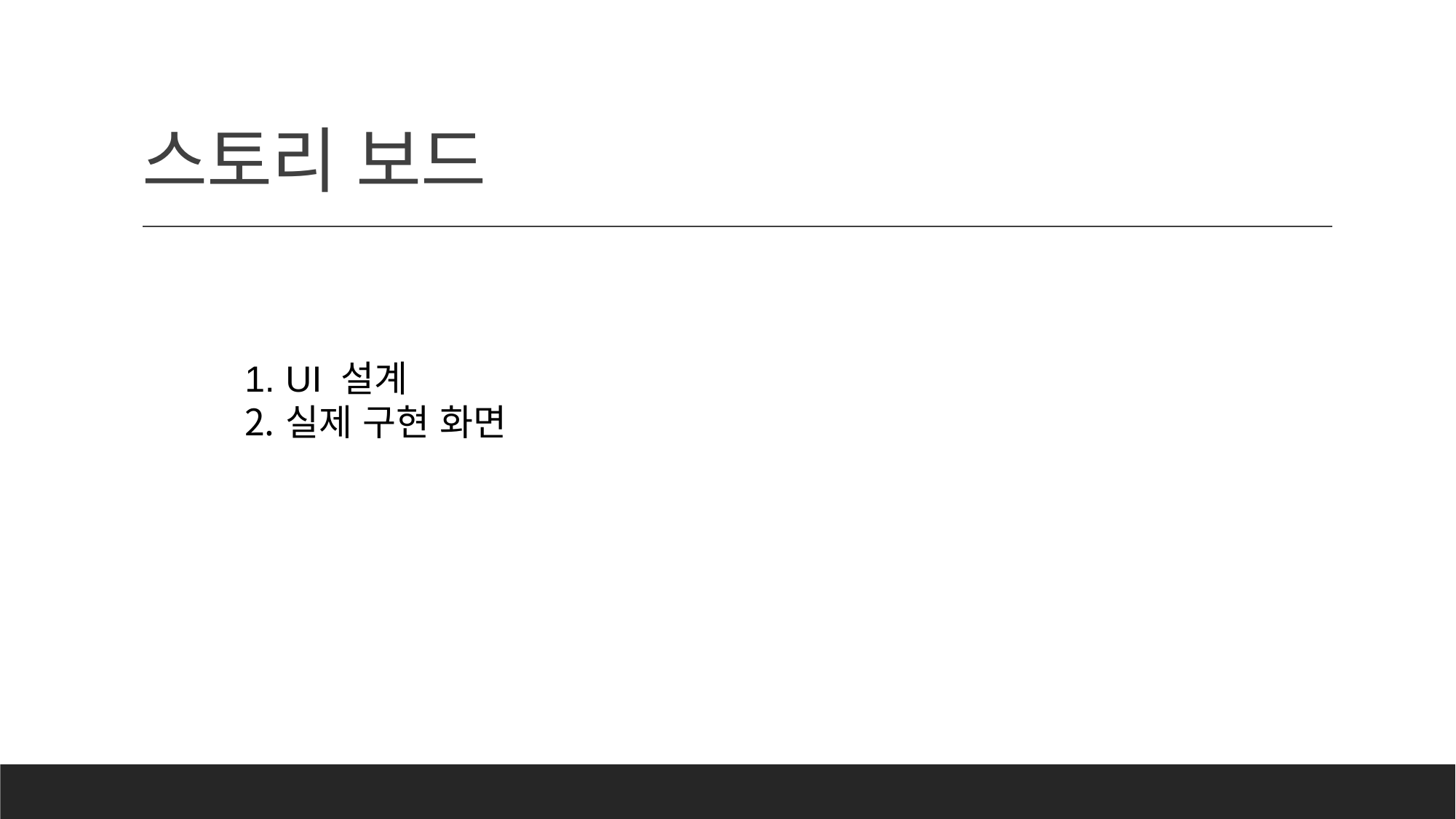

# 스토리 보드
UI 설계
실제 구현 화면